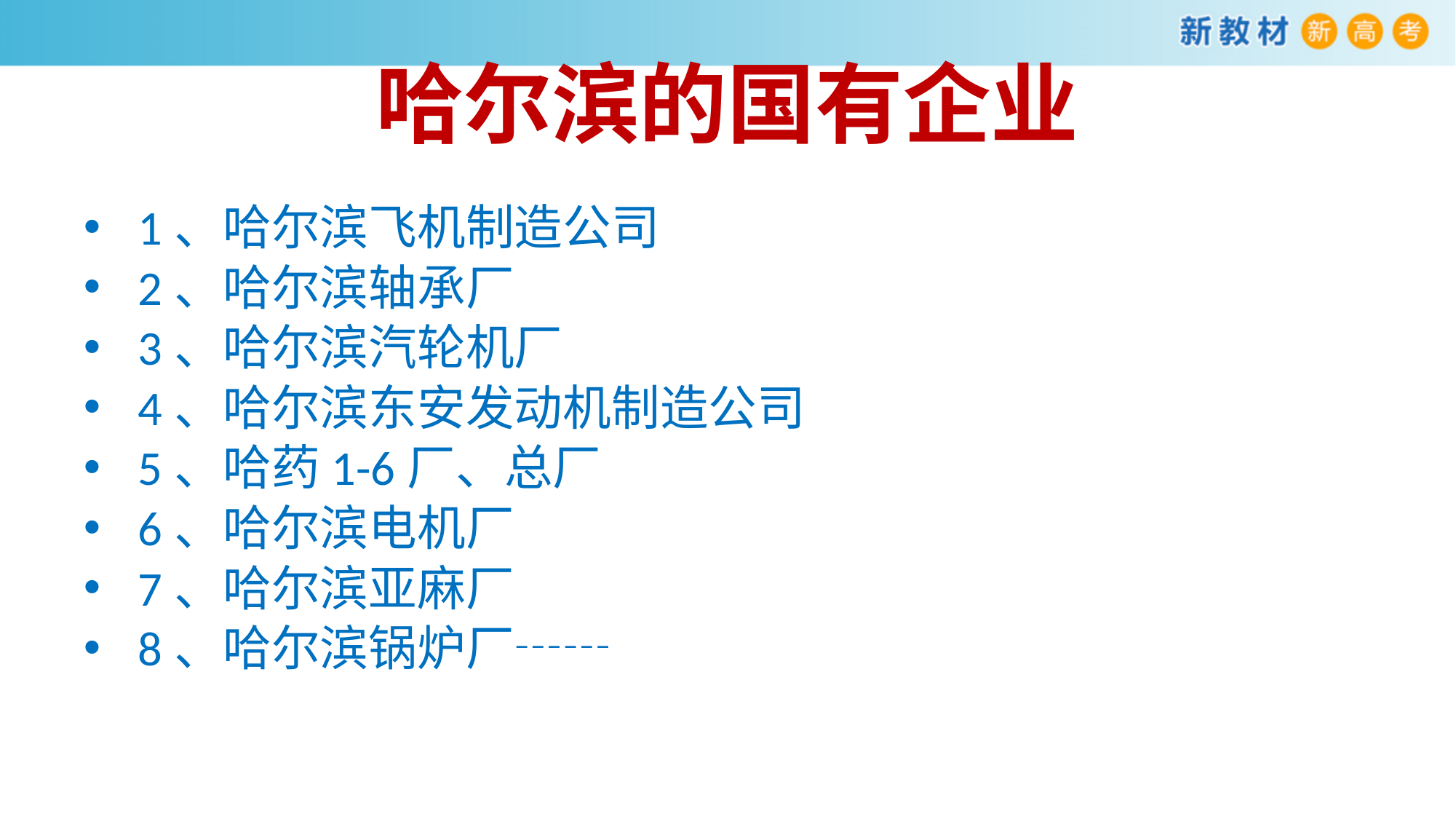

# 哈尔滨的国有企业
1、哈尔滨飞机制造公司
2、哈尔滨轴承厂
3、哈尔滨汽轮机厂
4、哈尔滨东安发动机制造公司
5、哈药1-6厂、总厂
6、哈尔滨电机厂
7、哈尔滨亚麻厂
8、哈尔滨锅炉厂┄┄